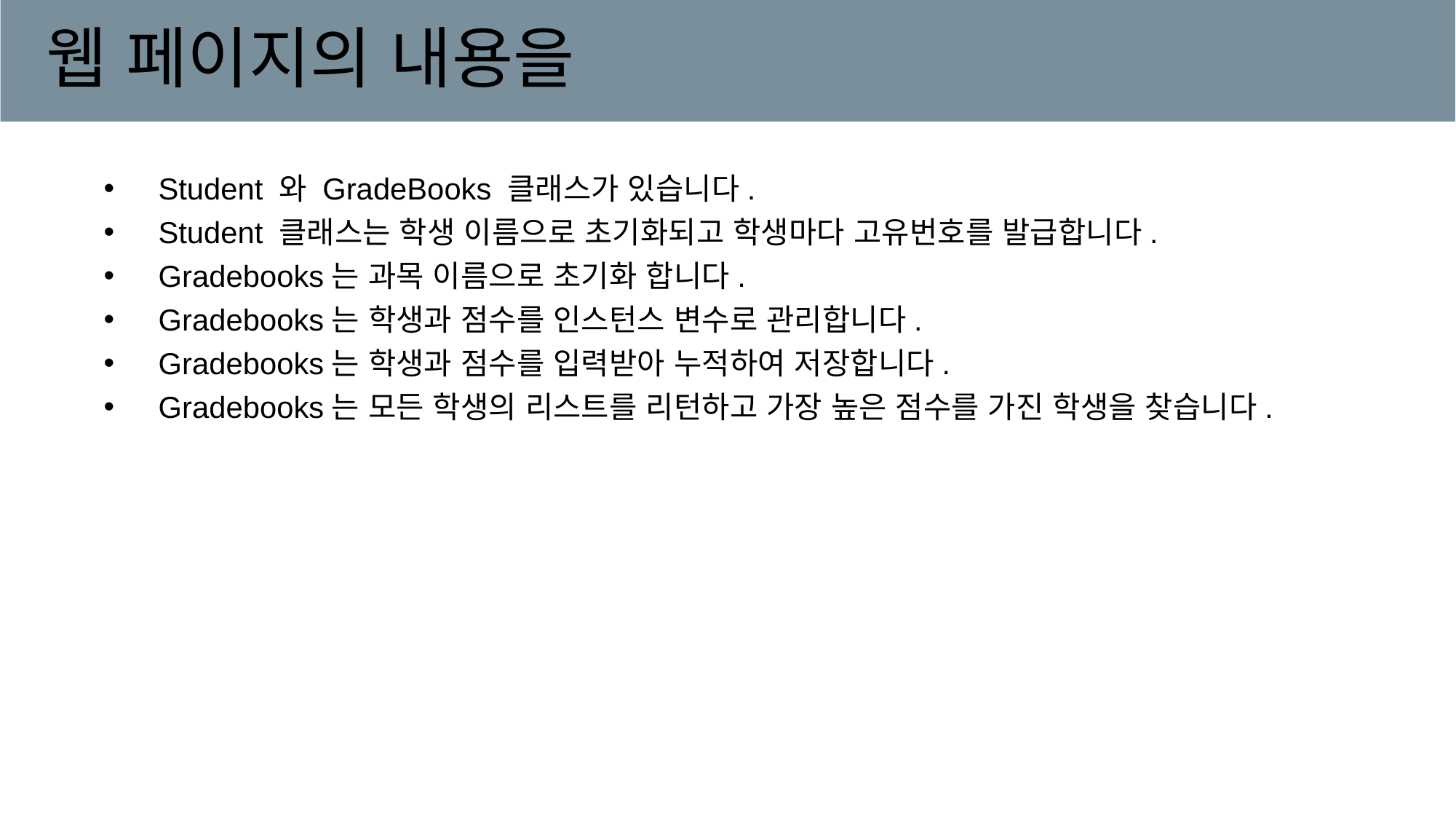

# 웹 페이지의 내용을
Student 와 GradeBooks 클래스가 있습니다.
Student 클래스는 학생 이름으로 초기화되고 학생마다 고유번호를 발급합니다.
Gradebooks는 과목 이름으로 초기화 합니다.
Gradebooks는 학생과 점수를 인스턴스 변수로 관리합니다.
Gradebooks는 학생과 점수를 입력받아 누적하여 저장합니다.
Gradebooks는 모든 학생의 리스트를 리턴하고 가장 높은 점수를 가진 학생을 찾습니다.